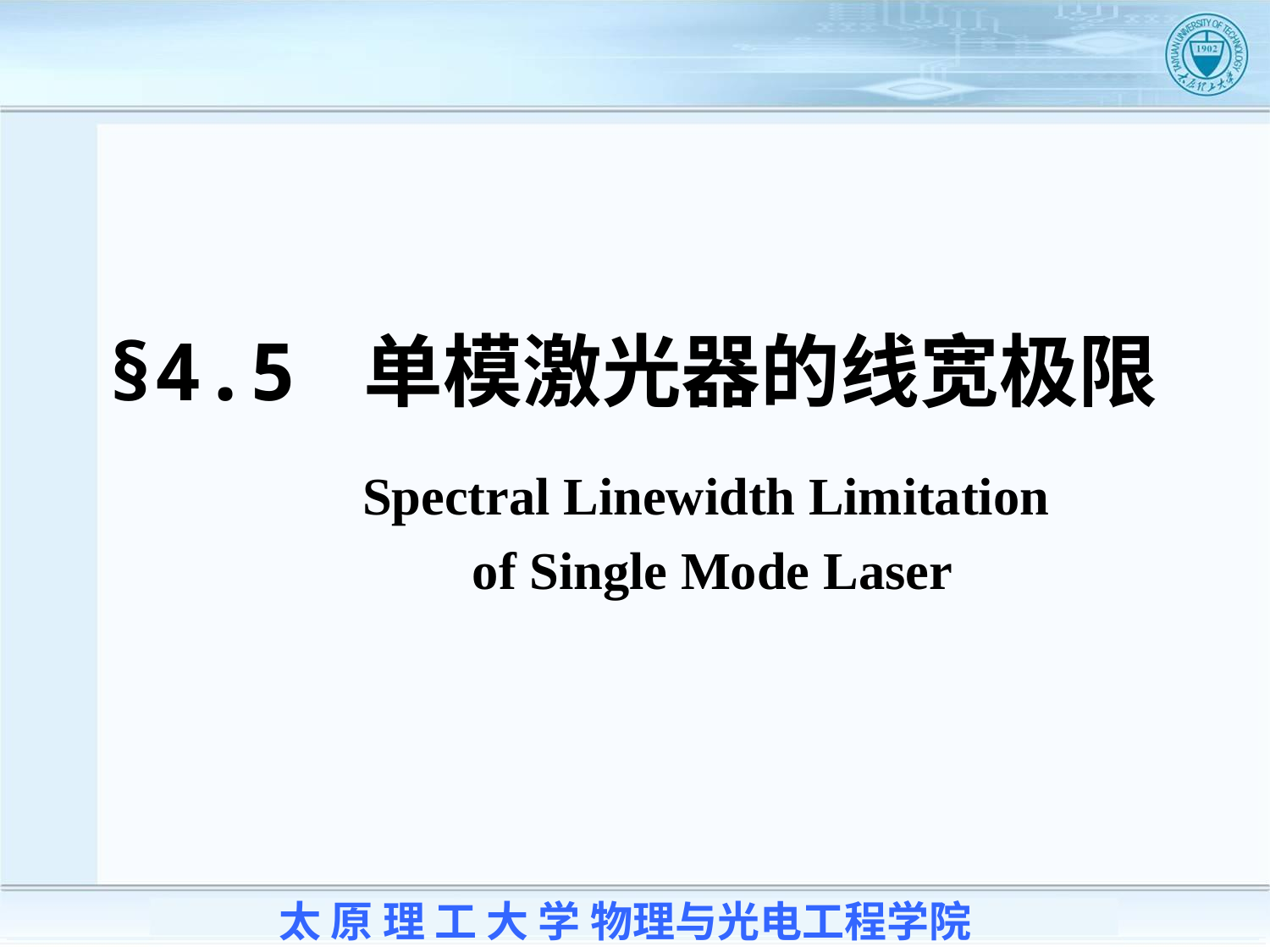

§4.5 单模激光器的线宽极限
Spectral Linewidth Limitation
of Single Mode Laser